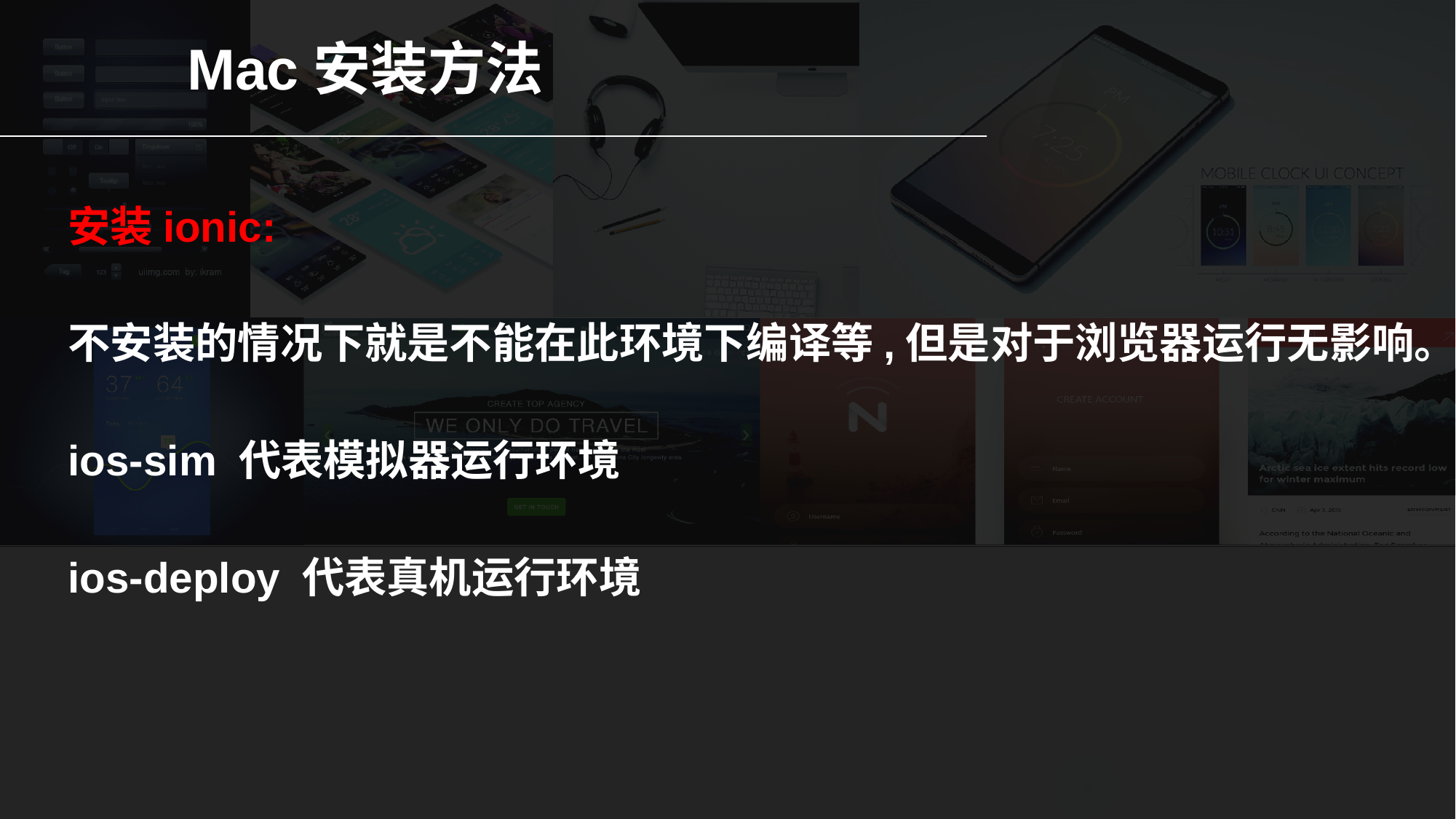

Mac安装方法
安装ionic:
不安装的情况下就是不能在此环境下编译等,但是对于浏览器运行无影响。
ios-sim 代表模拟器运行环境
ios-deploy 代表真机运行环境